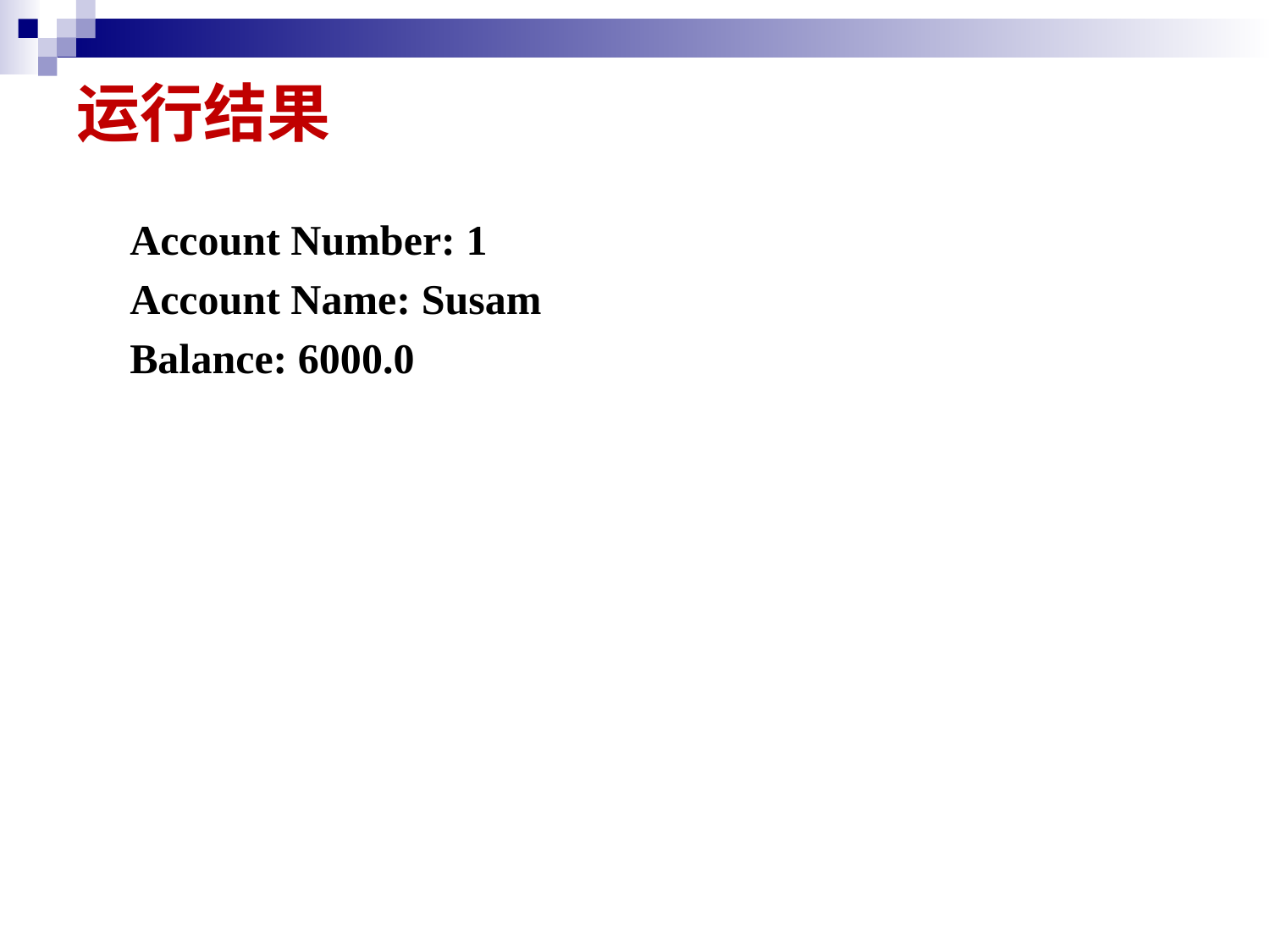

# 运行结果
Account Number: 1
Account Name: Susam
Balance: 6000.0